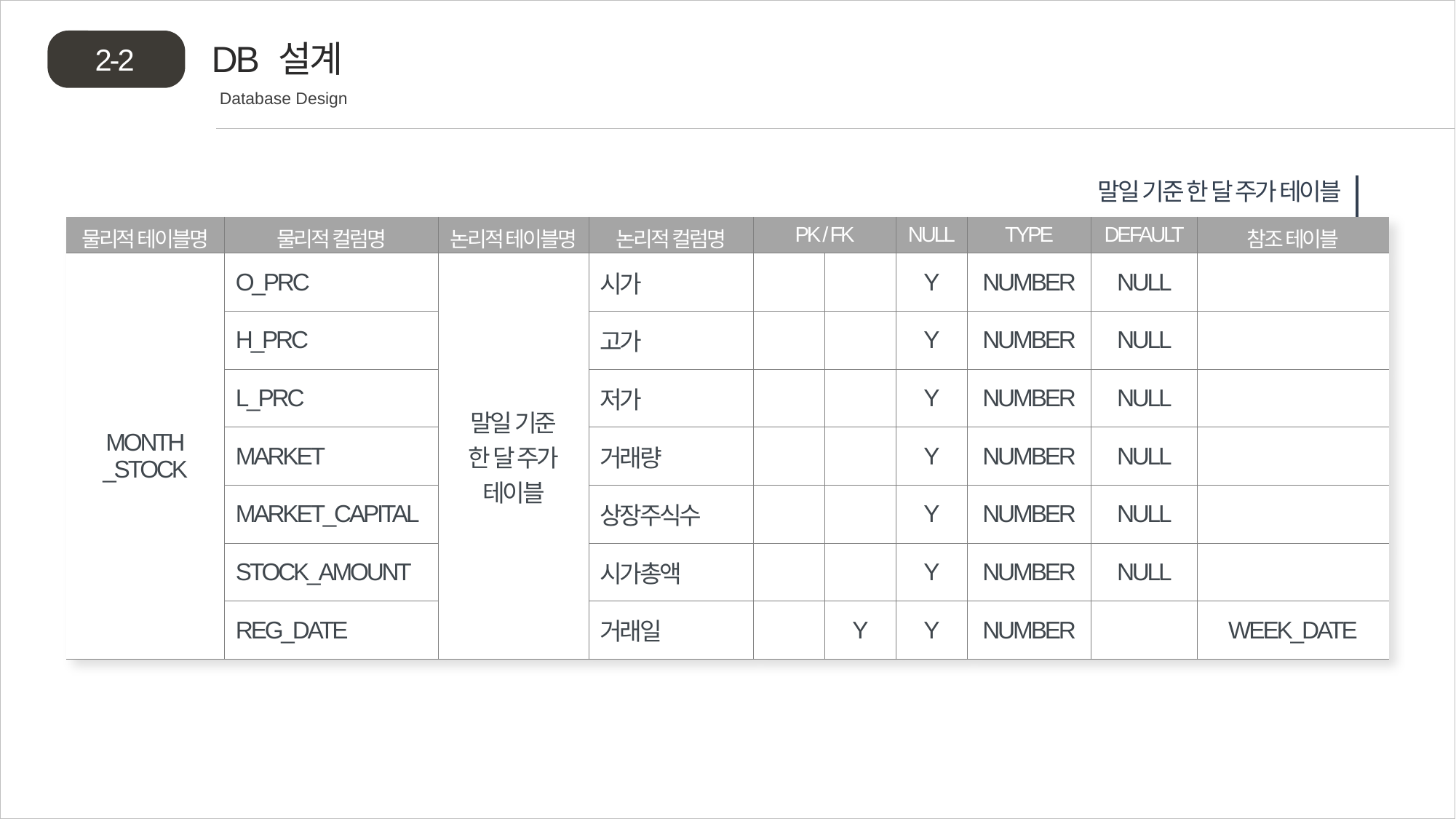

DB 설계
2-2
Database Design
말일 기준 한 달 주가 테이블
| 물리적 테이블명 | 물리적 컬럼명 | 논리적 테이블명 | 논리적 컬럼명 | PK / FK |  | NULL | TYPE | DEFAULT | 참조 테이블 |
| --- | --- | --- | --- | --- | --- | --- | --- | --- | --- |
| MONTH \_STOCK | O\_PRC | 말일 기준 한 달 주가 테이블 | 시가 |  |  | Y | NUMBER | NULL |  |
|  | H\_PRC |  | 고가 |  |  | Y | NUMBER | NULL |  |
|  | L\_PRC |  | 저가 |  |  | Y | NUMBER | NULL |  |
|  | MARKET |  | 거래량 |  |  | Y | NUMBER | NULL |  |
|  | MARKET\_CAPITAL |  | 상장주식수 |  |  | Y | NUMBER | NULL |  |
|  | STOCK\_AMOUNT |  | 시가총액 |  |  | Y | NUMBER | NULL |  |
|  | REG\_DATE |  | 거래일 |  | Y | Y | NUMBER |  | WEEK\_DATE |